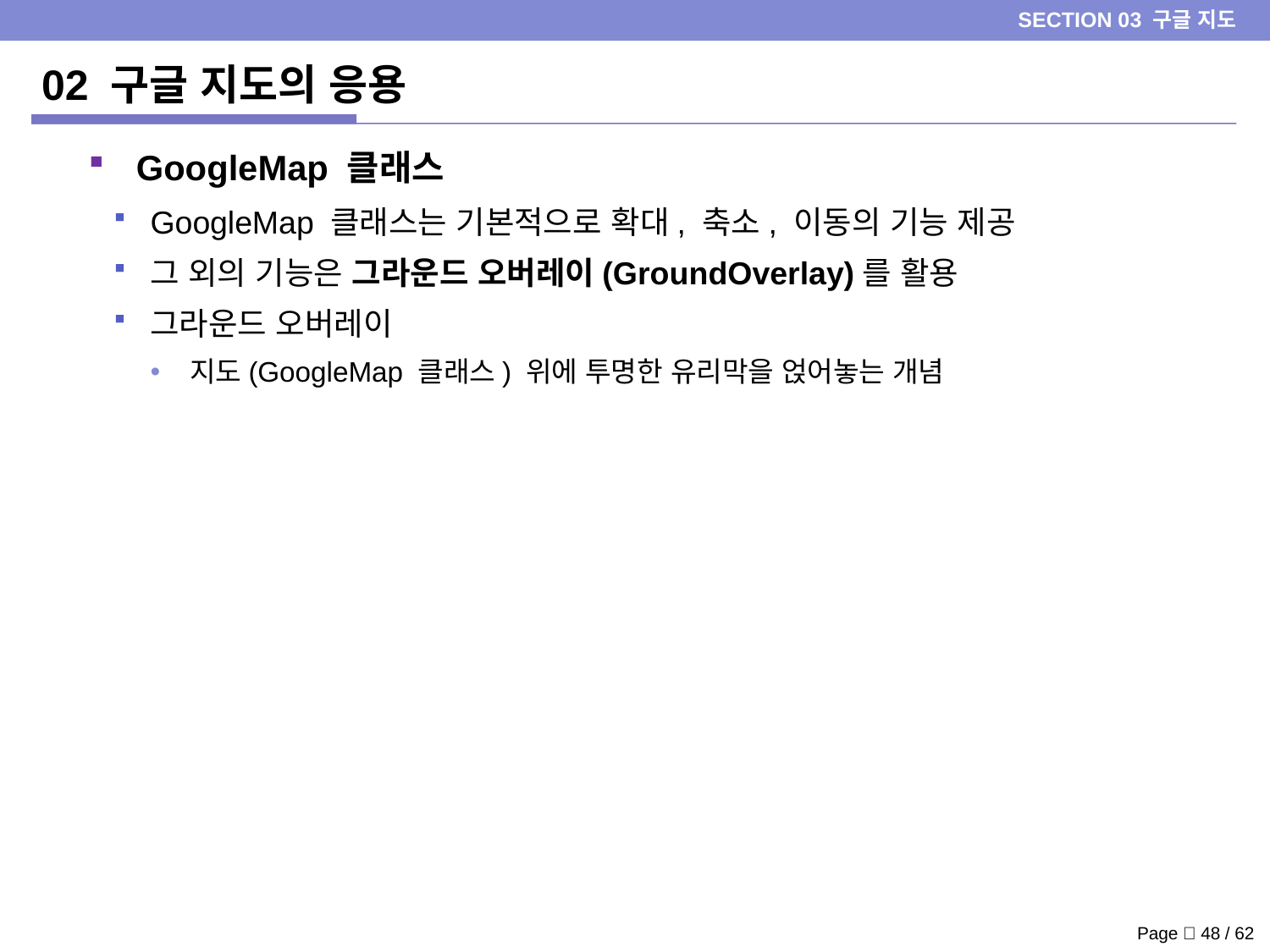

SECTION 03 구글 지도
# 02 구글 지도의 응용
GoogleMap 클래스
GoogleMap 클래스는 기본적으로 확대, 축소, 이동의 기능 제공
그 외의 기능은 그라운드 오버레이(GroundOverlay)를 활용
그라운드 오버레이
지도(GoogleMap 클래스) 위에 투명한 유리막을 얹어놓는 개념